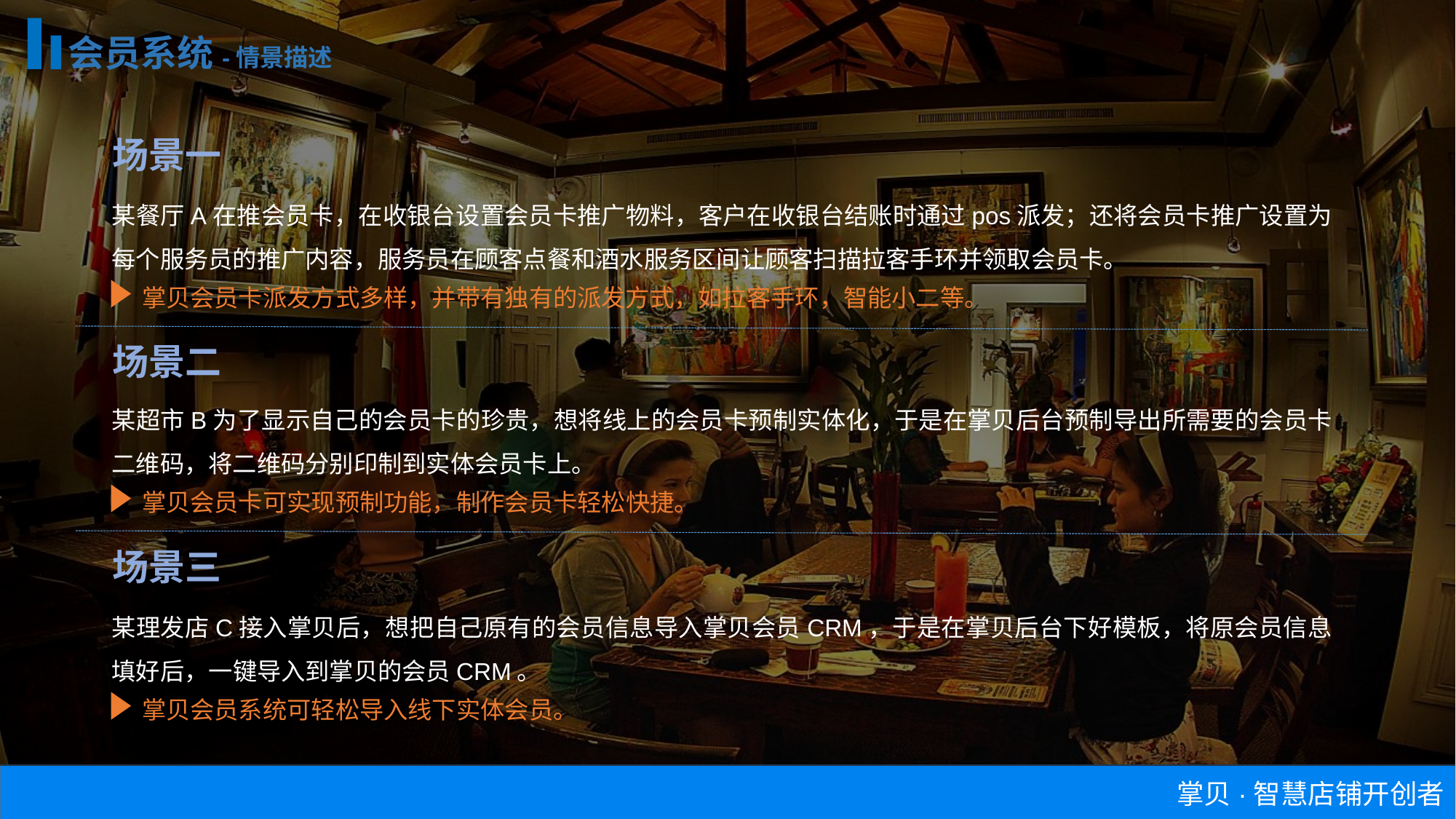

会员系统-情景描述

场景一
某餐厅A在推会员卡，在收银台设置会员卡推广物料，客户在收银台结账时通过pos派发；还将会员卡推广设置为每个服务员的推广内容，服务员在顾客点餐和酒水服务区间让顾客扫描拉客手环并领取会员卡。
掌贝会员卡派发方式多样，并带有独有的派发方式，如拉客手环，智能小二等。

场景二
某超市B为了显示自己的会员卡的珍贵，想将线上的会员卡预制实体化，于是在掌贝后台预制导出所需要的会员卡二维码，将二维码分别印制到实体会员卡上。
掌贝会员卡可实现预制功能，制作会员卡轻松快捷。

场景三
某理发店C接入掌贝后，想把自己原有的会员信息导入掌贝会员CRM，于是在掌贝后台下好模板，将原会员信息填好后，一键导入到掌贝的会员CRM。

掌贝会员系统可轻松导入线下实体会员。